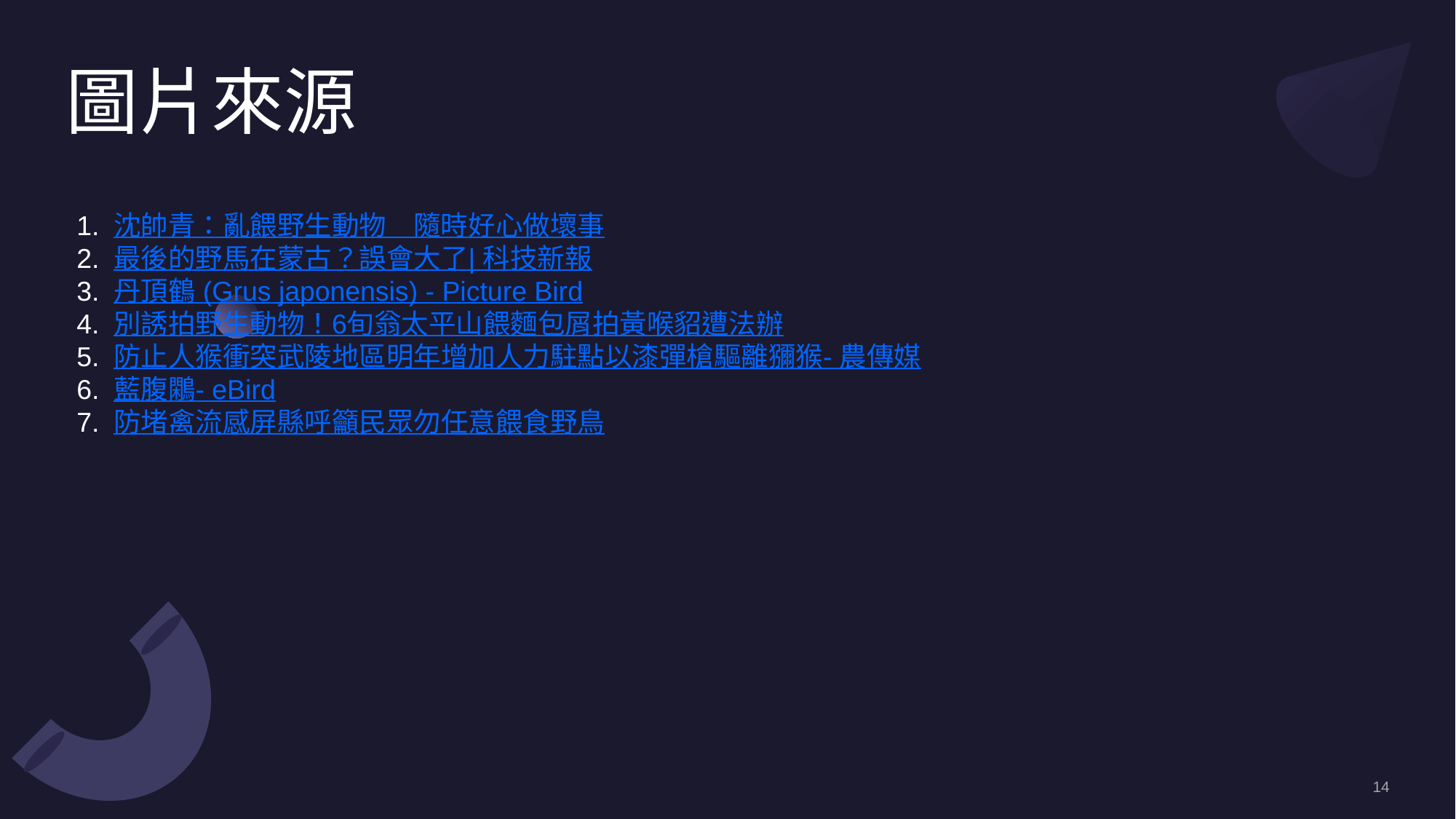

# 圖片來源
1. 沈帥青：亂餵野生動物　隨時好心做壞事
2. 最後的野馬在蒙古？誤會大了| 科技新報
3. 丹頂鶴 (Grus japonensis) - Picture Bird
4. 別誘拍野生動物！6旬翁太平山餵麵包屑拍黃喉貂遭法辦
5. 防止人猴衝突武陵地區明年增加人力駐點以漆彈槍驅離獼猴- 農傳媒
6. 藍腹鷴- eBird
7. 防堵禽流感屏縣呼籲民眾勿任意餵食野鳥

14